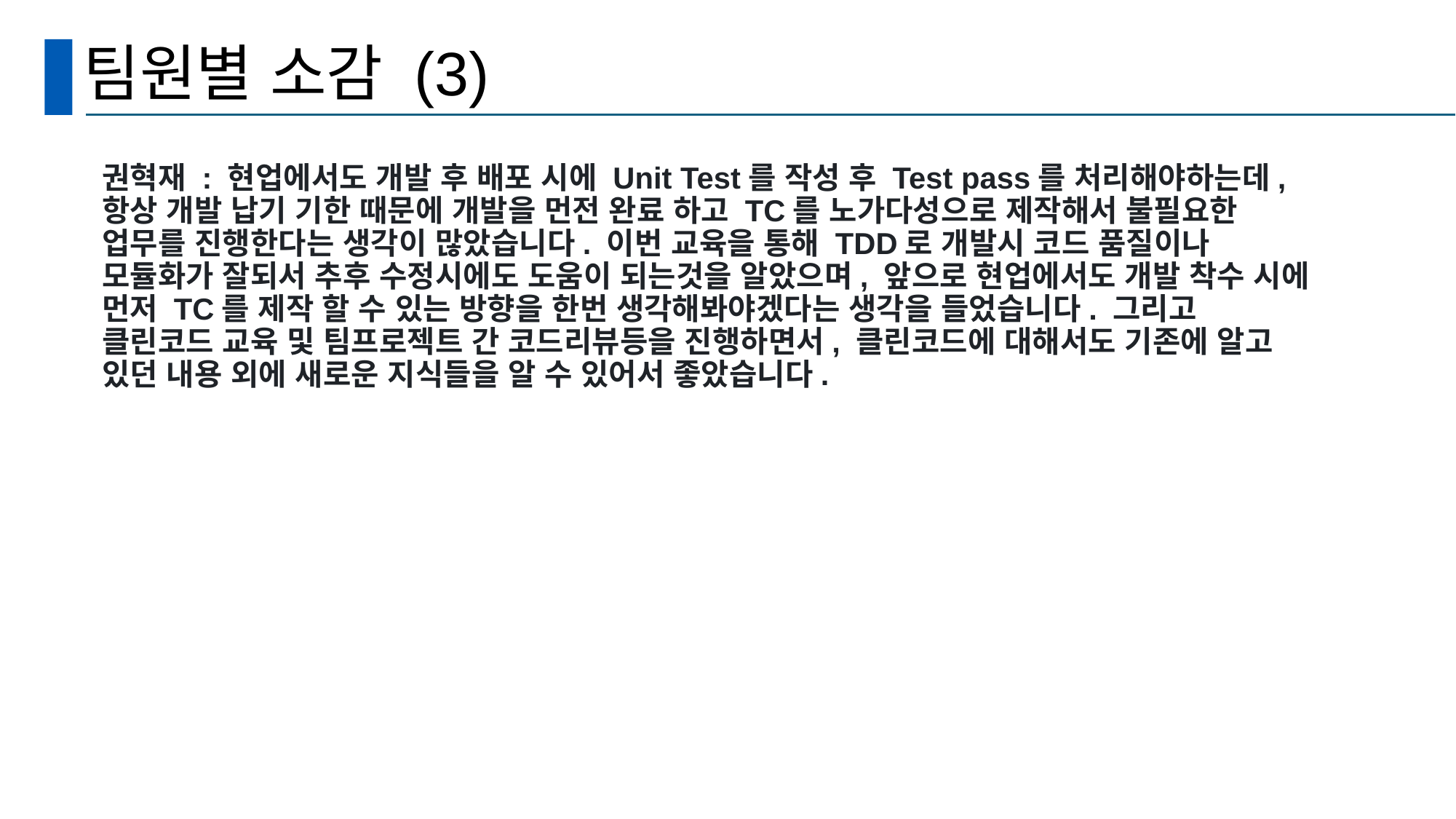

# 팀원별 소감 (3)
권혁재 : 현업에서도 개발 후 배포 시에 Unit Test를 작성 후 Test pass를 처리해야하는데, 항상 개발 납기 기한 때문에 개발을 먼전 완료 하고 TC를 노가다성으로 제작해서 불필요한 업무를 진행한다는 생각이 많았습니다. 이번 교육을 통해 TDD로 개발시 코드 품질이나 모듈화가 잘되서 추후 수정시에도 도움이 되는것을 알았으며, 앞으로 현업에서도 개발 착수 시에 먼저 TC를 제작 할 수 있는 방향을 한번 생각해봐야겠다는 생각을 들었습니다. 그리고 클린코드 교육 및 팀프로젝트 간 코드리뷰등을 진행하면서, 클린코드에 대해서도 기존에 알고 있던 내용 외에 새로운 지식들을 알 수 있어서 좋았습니다.